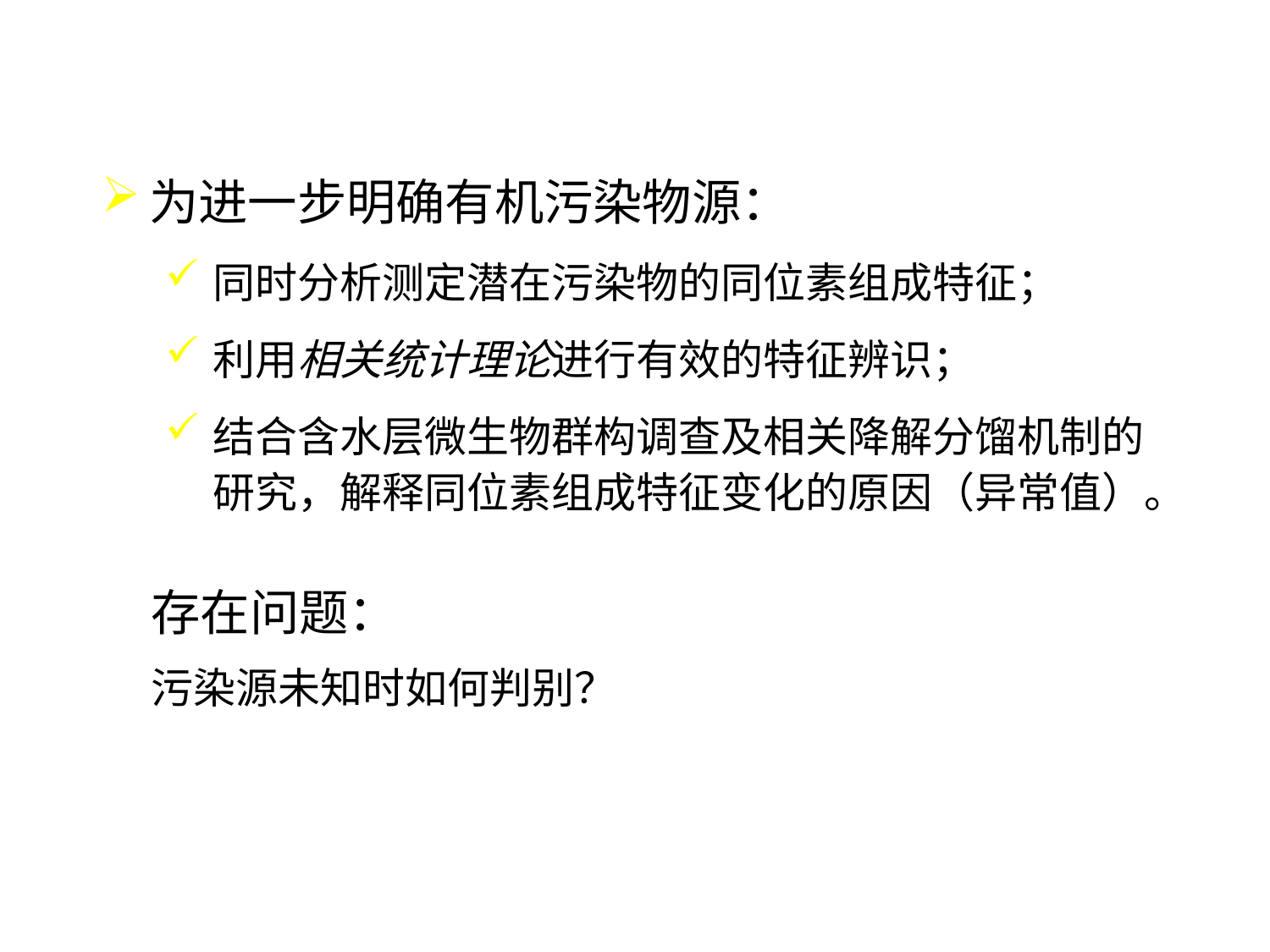

为进一步明确有机污染物源：
同时分析测定潜在污染物的同位素组成特征；
利用相关统计理论进行有效的特征辨识；
结合含水层微生物群构调查及相关降解分馏机制的研究，解释同位素组成特征变化的原因（异常值）。
存在问题：
污染源未知时如何判别？